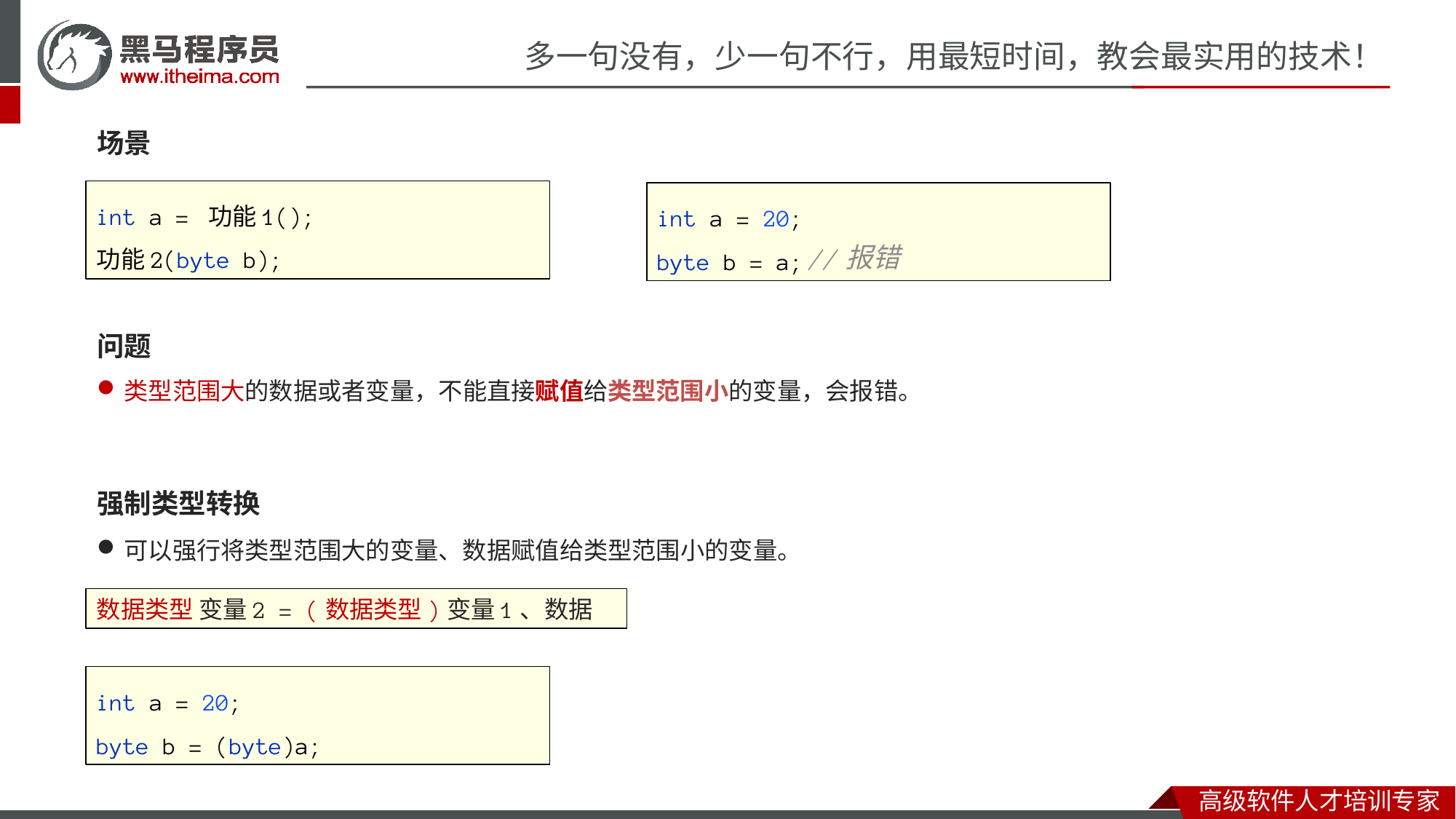

场景
int a = 功能1();
功能2(byte b);
int a = 20;
byte b = a;
//报错
问题
类型范围大的数据或者变量，不能直接赋值给类型范围小的变量，会报错。
强制类型转换
可以强行将类型范围大的变量、数据赋值给类型范围小的变量。
数据类型 变量2 = (数据类型)变量1、数据
int a = 20;
byte b = (byte)a;